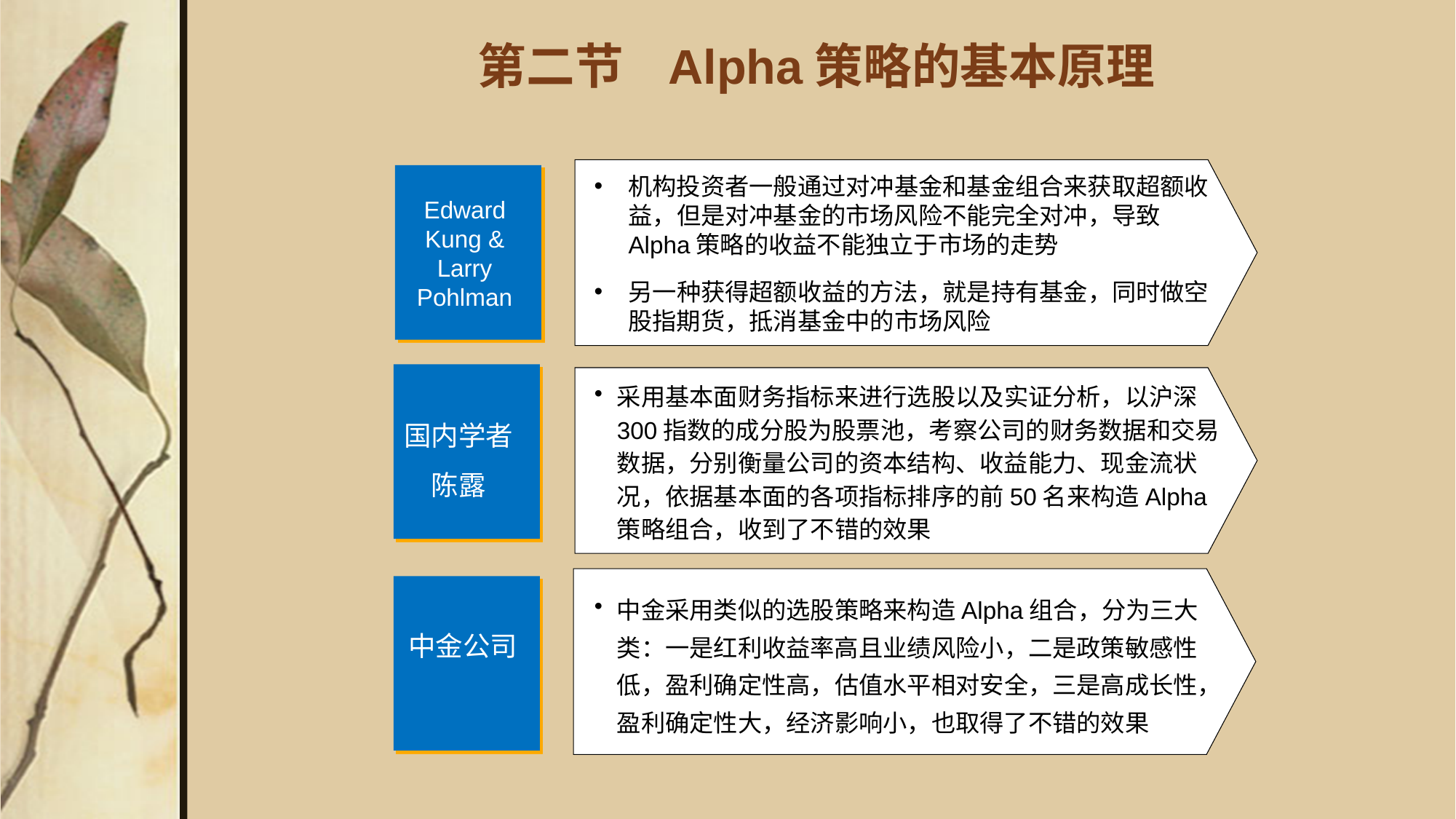

# 第二节   Alpha策略的基本原理

机构投资者一般通过对冲基金和基金组合来获取超额收益，但是对冲基金的市场风险不能完全对冲，导致Alpha策略的收益不能独立于市场的走势
另一种获得超额收益的方法，就是持有基金，同时做空股指期货，抵消基金中的市场风险
Edward Kung & Larry Pohlman

采用基本面财务指标来进行选股以及实证分析，以沪深300指数的成分股为股票池，考察公司的财务数据和交易数据，分别衡量公司的资本结构、收益能力、现金流状况，依据基本面的各项指标排序的前50名来构造Alpha策略组合，收到了不错的效果
国内学者
陈露

中金采用类似的选股策略来构造Alpha组合，分为三大类：一是红利收益率高且业绩风险小，二是政策敏感性低，盈利确定性高，估值水平相对安全，三是高成长性，盈利确定性大，经济影响小，也取得了不错的效果
中金公司